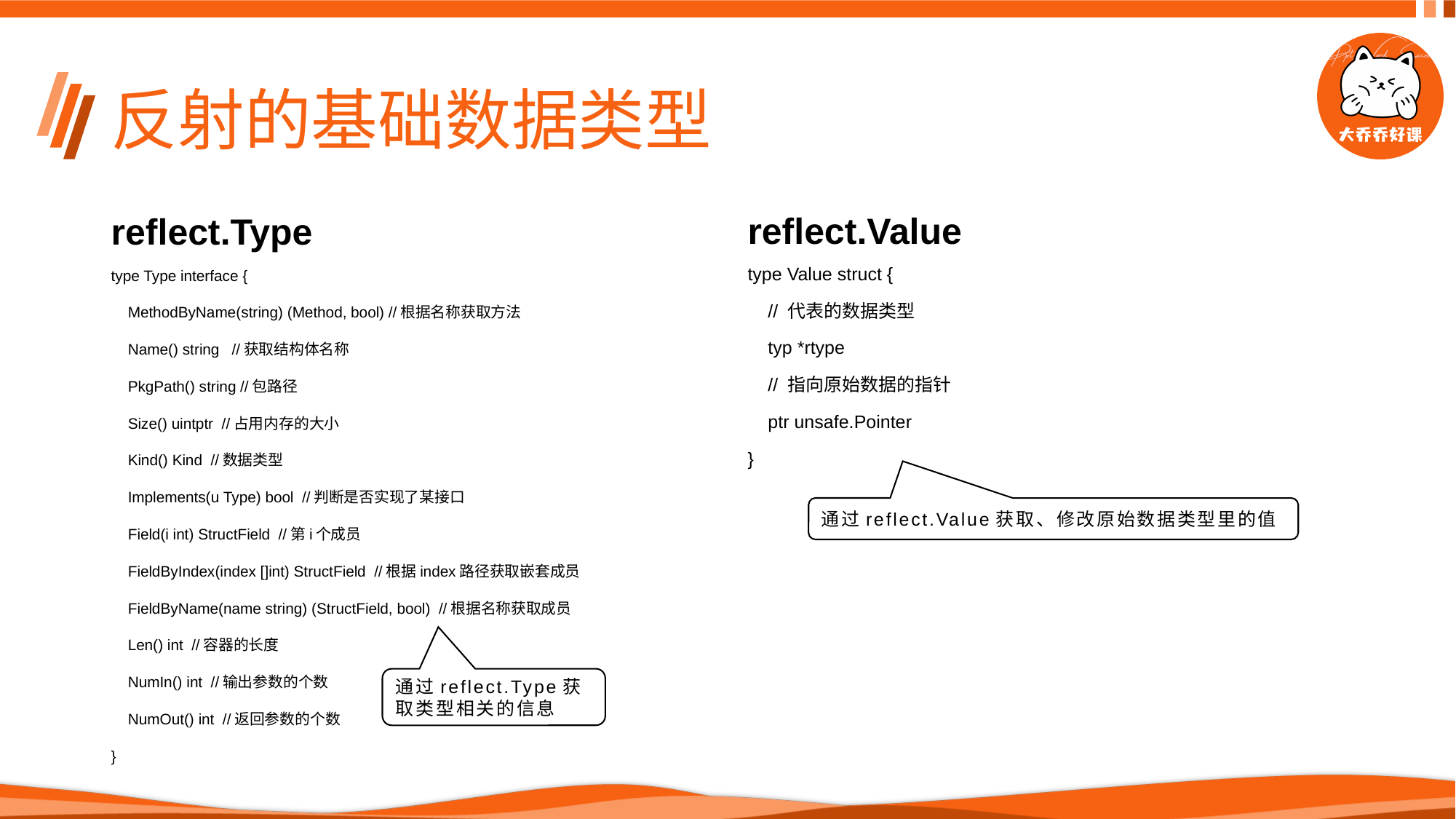

# 反射的基础数据类型
reflect.Type
reflect.Value
type Type interface {
    MethodByName(string) (Method, bool) //根据名称获取方法
    Name() string   //获取结构体名称
    PkgPath() string //包路径
    Size() uintptr  //占用内存的大小
    Kind() Kind  //数据类型
    Implements(u Type) bool  //判断是否实现了某接口
    Field(i int) StructField  //第i个成员
    FieldByIndex(index []int) StructField  //根据index路径获取嵌套成员
    FieldByName(name string) (StructField, bool)  //根据名称获取成员
    Len() int  //容器的长度
    NumIn() int  //输出参数的个数
    NumOut() int  //返回参数的个数
}
type Value struct {
    // 代表的数据类型
    typ *rtype
    // 指向原始数据的指针
    ptr unsafe.Pointer
}
通过reflect.Value获取、修改原始数据类型里的值
通过reflect.Type获取类型相关的信息